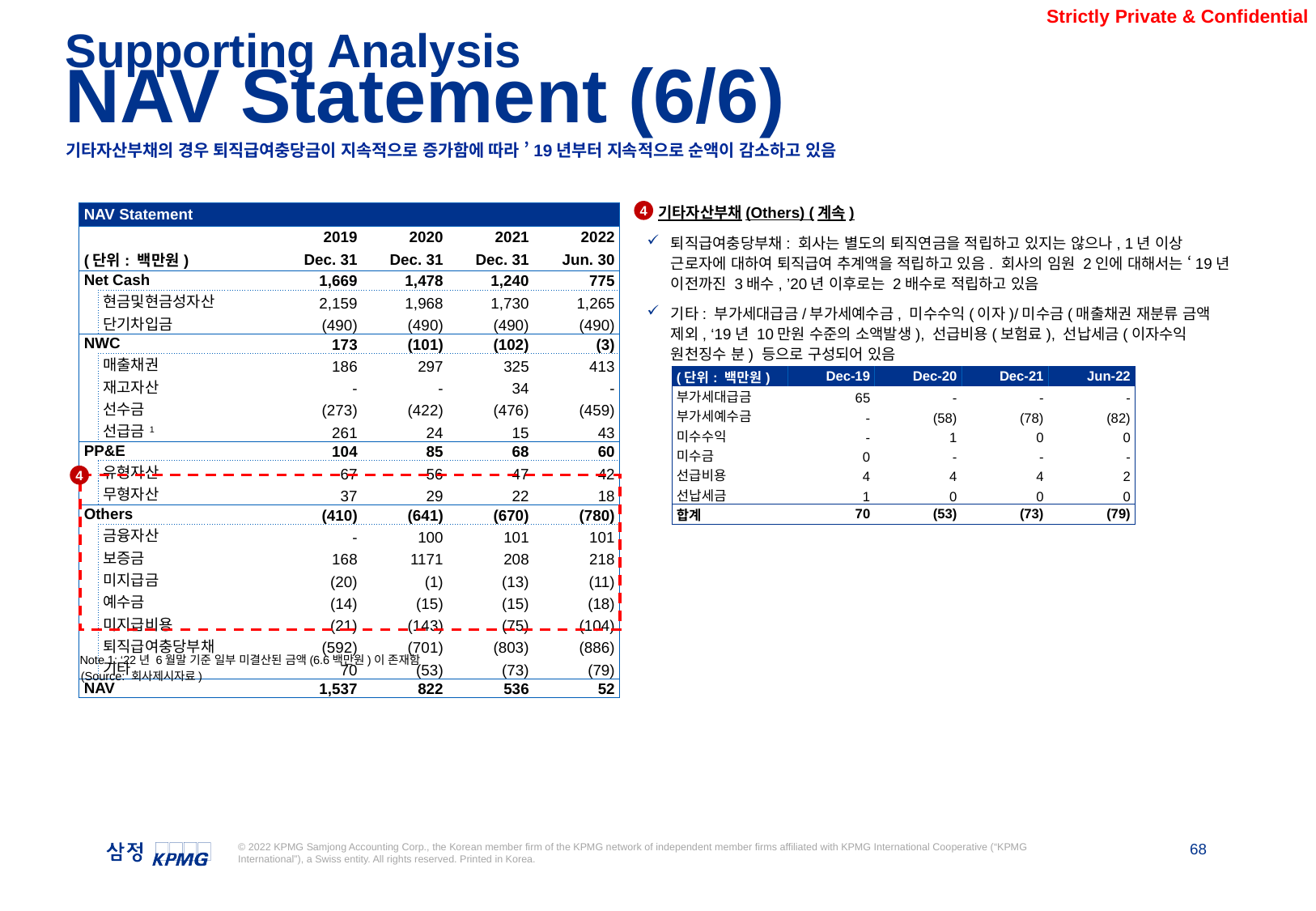

Supporting Analysis
NAV Statement (6/6)
기타자산부채의 경우 퇴직급여충당금이 지속적으로 증가함에 따라 ’19년부터 지속적으로 순액이 감소하고 있음
4
기타자산부채(Others) (계속)
퇴직급여충당부채: 회사는 별도의 퇴직연금을 적립하고 있지는 않으나, 1년 이상 근로자에 대하여 퇴직급여 추계액을 적립하고 있음. 회사의 임원 2인에 대해서는 ‘19년 이전까진 3배수, ’20년 이후로는 2배수로 적립하고 있음
기타: 부가세대급금/부가세예수금, 미수수익(이자)/미수금(매출채권 재분류 금액 제외, ‘19년 10만원 수준의 소액발생), 선급비용(보험료), 선납세금(이자수익 원천징수 분) 등으로 구성되어 있음

| NAV Statement |  |  |  |  |  |
| --- | --- | --- | --- | --- | --- |
|  |  | 2019 | 2020 | 2021 | 2022 |
| (단위: 백만원) |  | Dec. 31 | Dec. 31 | Dec. 31 | Jun. 30 |
| Net Cash |  | 1,669 | 1,478 | 1,240 | 775 |
|  | 현금및현금성자산 | 2,159 | 1,968 | 1,730 | 1,265 |
|  | 단기차입금 | (490) | (490) | (490) | (490) |
| NWC |  | 173 | (101) | (102) | (3) |
|  | 매출채권 | 186 | 297 | 325 | 413 |
|  | 재고자산 | - | - | 34 | - |
|  | 선수금 | (273) | (422) | (476) | (459) |
|  | 선급금1 | 261 | 24 | 15 | 43 |
| PP&E |  | 104 | 85 | 68 | 60 |
|  | 유형자산 | 67 | 56 | 47 | 42 |
|  | 무형자산 | 37 | 29 | 22 | 18 |
| Others |  | (410) | (641) | (670) | (780) |
|  | 금융자산 | - | 100 | 101 | 101 |
|  | 보증금 | 168 | 1171 | 208 | 218 |
|  | 미지급금 | (20) | (1) | (13) | (11) |
|  | 예수금 | (14) | (15) | (15) | (18) |
|  | 미지급비용 | (21) | (143) | (75) | (104) |
|  | 퇴직급여충당부채 | (592) | (701) | (803) | (886) |
|  | 기타 | 70 | (53) | (73) | (79) |
| NAV |  | 1,537 | 822 | 536 | 52 |
| (단위: 백만원) | Dec-19 | Dec-20 | Dec-21 | Jun-22 |
| --- | --- | --- | --- | --- |
| 부가세대급금 | 65 | - | - | - |
| 부가세예수금 | - | (58) | (78) | (82) |
| 미수수익 | - | 1 | 0 | 0 |
| 미수금 | 0 | - | - | - |
| 선급비용 | 4 | 4 | 4 | 2 |
| 선납세금 | 1 | 0 | 0 | 0 |
| 합계 | 70 | (53) | (73) | (79) |
4

Note 1: ‘22년 6월말 기준 일부 미결산된 금액(6.6백만원)이 존재함
(Source: 회사제시자료)